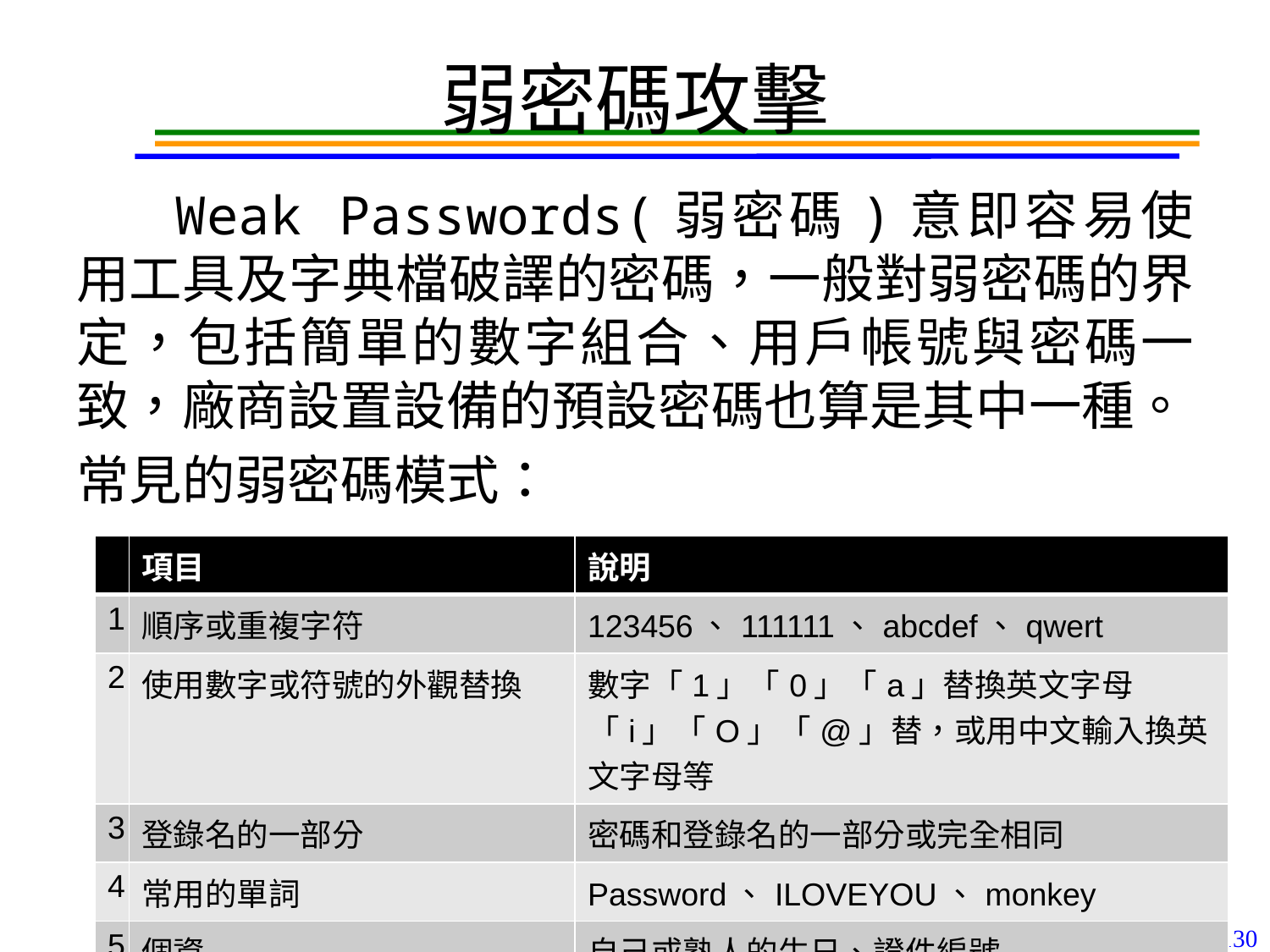

# 弱密碼攻擊
Weak Passwords(弱密碼)意即容易使用工具及字典檔破譯的密碼，一般對弱密碼的界定，包括簡單的數字組合、用戶帳號與密碼一致，廠商設置設備的預設密碼也算是其中一種。
常見的弱密碼模式：

|  | 項目 | 說明 |
| --- | --- | --- |
| 1 | 順序或重複字符 | 123456、111111、abcdef、qwert |
| 2 | 使用數字或符號的外觀替換 | 數字「1」「0」「a」替換英文字母「i」「O」「@」替，或用中文輸入換英文字母等 |
| 3 | 登錄名的一部分 | 密碼和登錄名的一部分或完全相同 |
| 4 | 常用的單詞 | Password、ILOVEYOU、monkey |
| 5 | 個資 | 自己或熟人的生日、證件編號 |
| 6 | 預設密碼 | 0000、CISCO、admin |
130